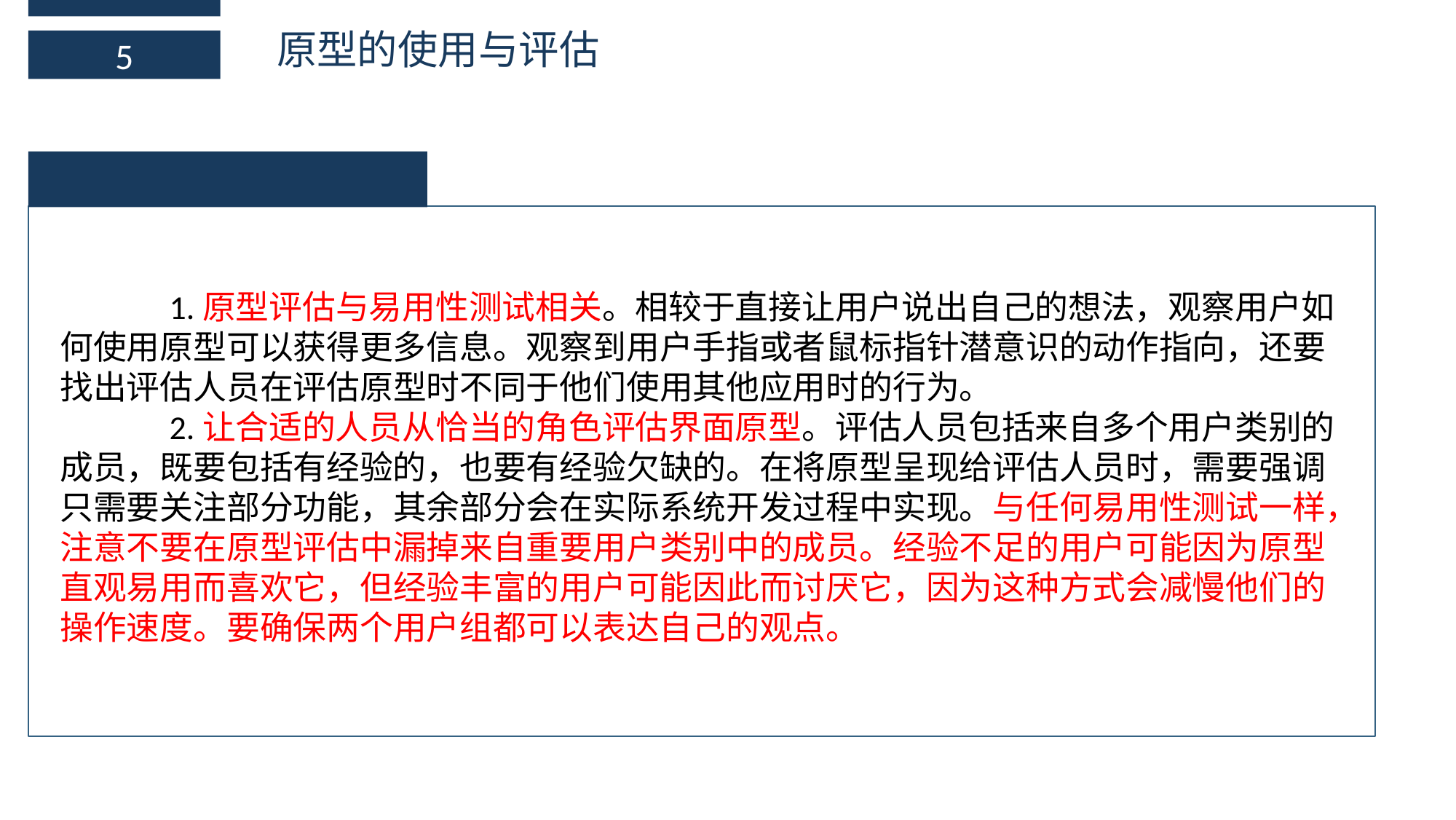

原型的使用与评估

5

	1.原型评估与易用性测试相关。相较于直接让用户说出自己的想法，观察用户如何使用原型可以获得更多信息。观察到用户手指或者鼠标指针潜意识的动作指向，还要找出评估人员在评估原型时不同于他们使用其他应用时的行为。
	2.让合适的人员从恰当的角色评估界面原型。评估人员包括来自多个用户类别的成员，既要包括有经验的，也要有经验欠缺的。在将原型呈现给评估人员时，需要强调只需要关注部分功能，其余部分会在实际系统开发过程中实现。与任何易用性测试一样，注意不要在原型评估中漏掉来自重要用户类别中的成员。经验不足的用户可能因为原型直观易用而喜欢它，但经验丰富的用户可能因此而讨厌它，因为这种方式会减慢他们的操作速度。要确保两个用户组都可以表达自己的观点。